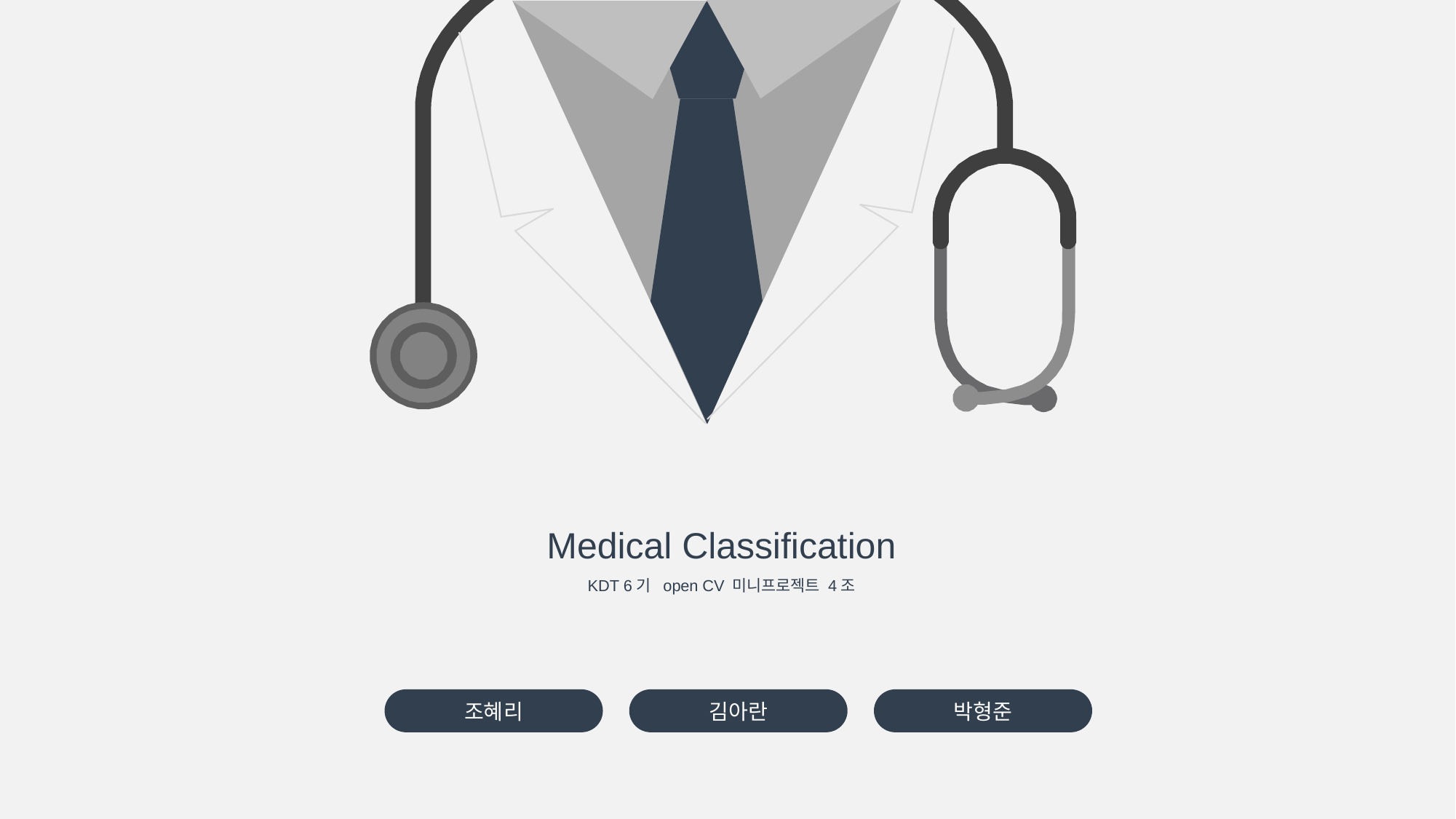

Medical Classification
KDT 6기  open CV 미니프로젝트 4조
조혜리
김아란
박형준